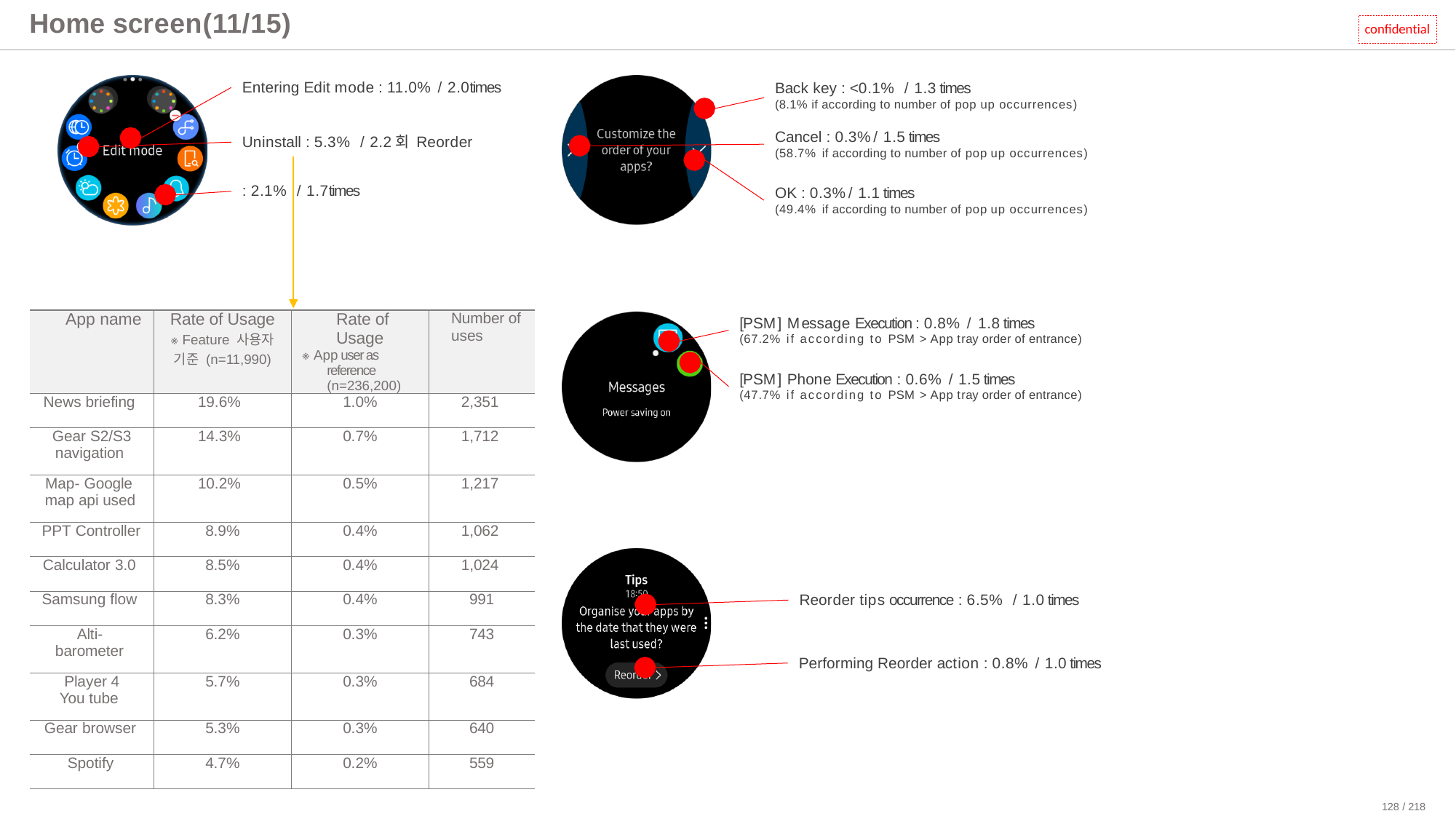

# Home screen(11/15)
confidential

Entering Edit mode : 11.0% / 2.0times
Uninstall : 5.3% / 2.2회 Reorder : 2.1% / 1.7times
Back key : <0.1% / 1.3 times
(8.1% if according to number of pop up occurrences)

Cancel : 0.3%/ 1.5 times
(58.7% if according to number of pop up occurrences)

OK : 0.3%/ 1.1 times
(49.4% if according to number of pop up occurrences)

| App name | Rate of Usage ※ Feature 사용자 기준 (n=11,990) | Rate of Usage ※ App user as reference (n=236,200) | Number of uses |
| --- | --- | --- | --- |
| News briefing | 19.6% | 1.0% | 2,351 |
| Gear S2/S3 navigation | 14.3% | 0.7% | 1,712 |
| Map- Google map api used | 10.2% | 0.5% | 1,217 |
| PPT Controller | 8.9% | 0.4% | 1,062 |
| Calculator 3.0 | 8.5% | 0.4% | 1,024 |
| Samsung flow | 8.3% | 0.4% | 991 |
| Alti- barometer | 6.2% | 0.3% | 743 |
| Player 4 You tube | 5.7% | 0.3% | 684 |
| Gear browser | 5.3% | 0.3% | 640 |
| Spotify | 4.7% | 0.2% | 559 |

[PSM] Message Execution : 0.8% / 1.8 times
(67.2% if according to PSM > App tray order of entrance)

[PSM] Phone Execution : 0.6% / 1.5 times
(47.7% if according to PSM > App tray order of entrance)

Reorder tips occurrence : 6.5% / 1.0 times

Performing Reorder action : 0.8% / 1.0 times

128 / 218